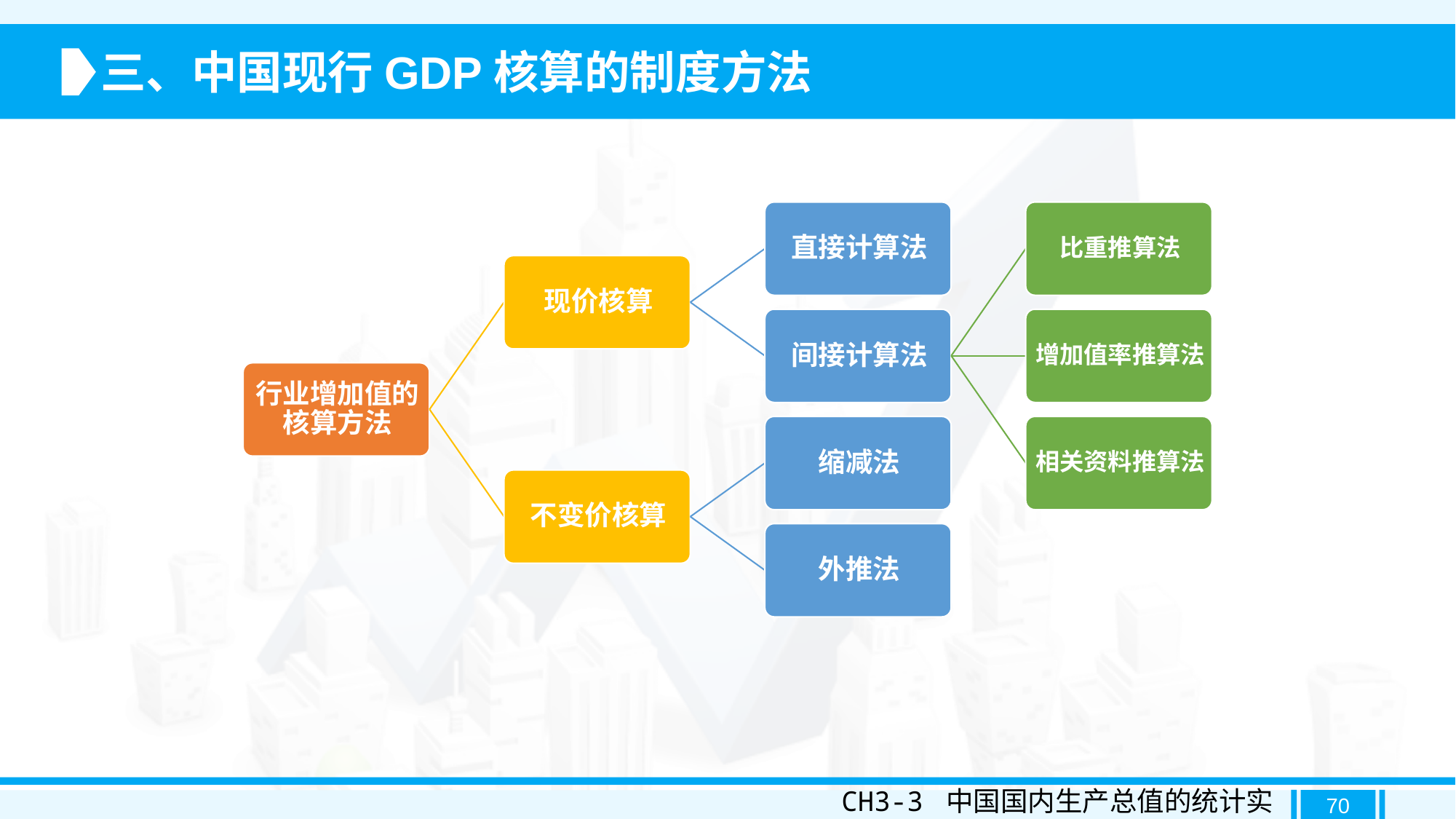

三、中国现行GDP核算的制度方法

行业增加值的核算方法

现价核算

直接计算法

间接计算法

比重推算法

增加值率推算法

相关资料推算法

不变价核算

缩减法

外推法
CH3-3 中国国内生产总值的统计实践
70